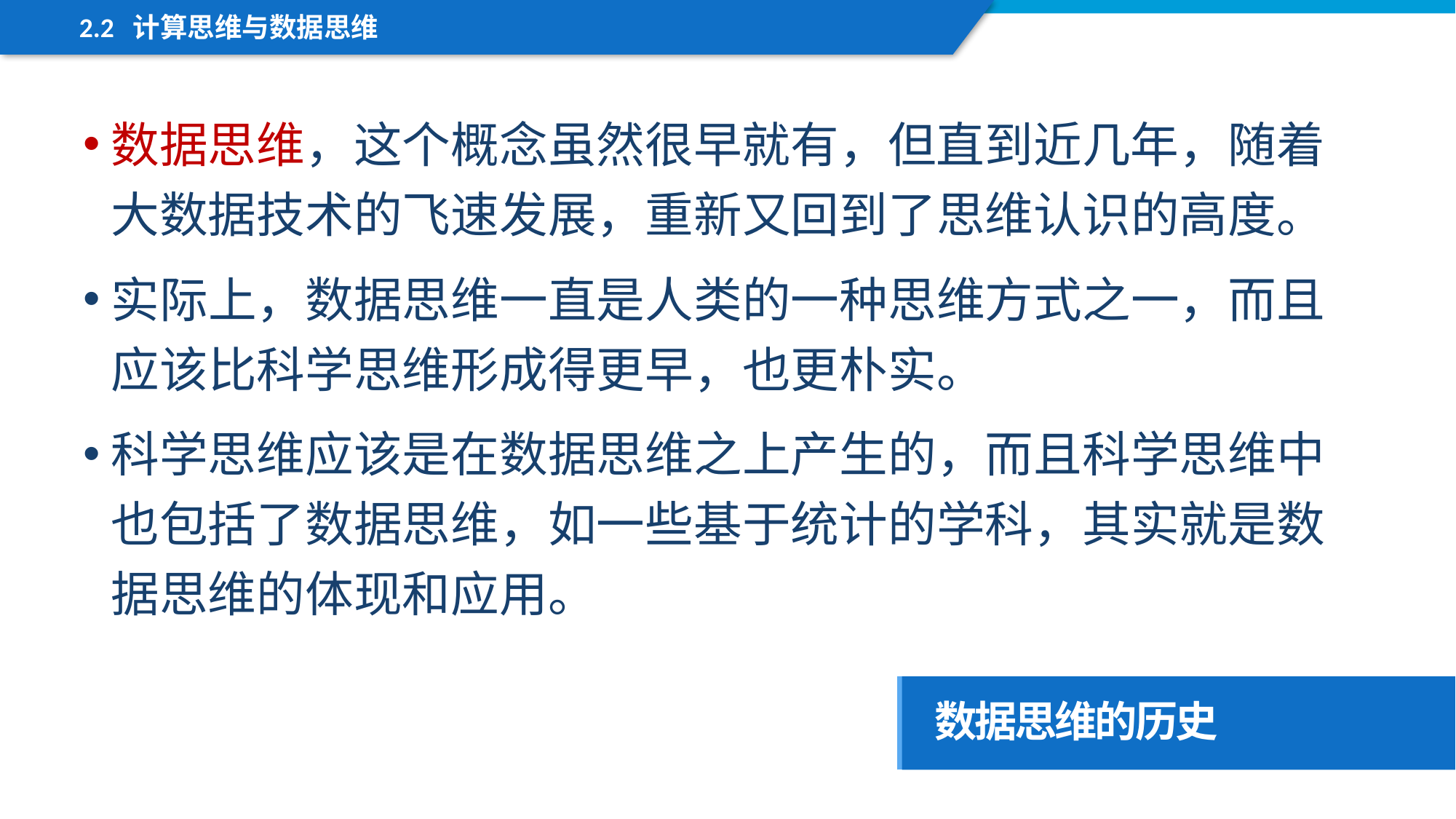

2.2  计算思维与数据思维
数据思维，这个概念虽然很早就有，但直到近几年，随着大数据技术的飞速发展，重新又回到了思维认识的高度。
实际上，数据思维一直是人类的一种思维方式之一，而且应该比科学思维形成得更早，也更朴实。
科学思维应该是在数据思维之上产生的，而且科学思维中也包括了数据思维，如一些基于统计的学科，其实就是数据思维的体现和应用。

数据思维的历史